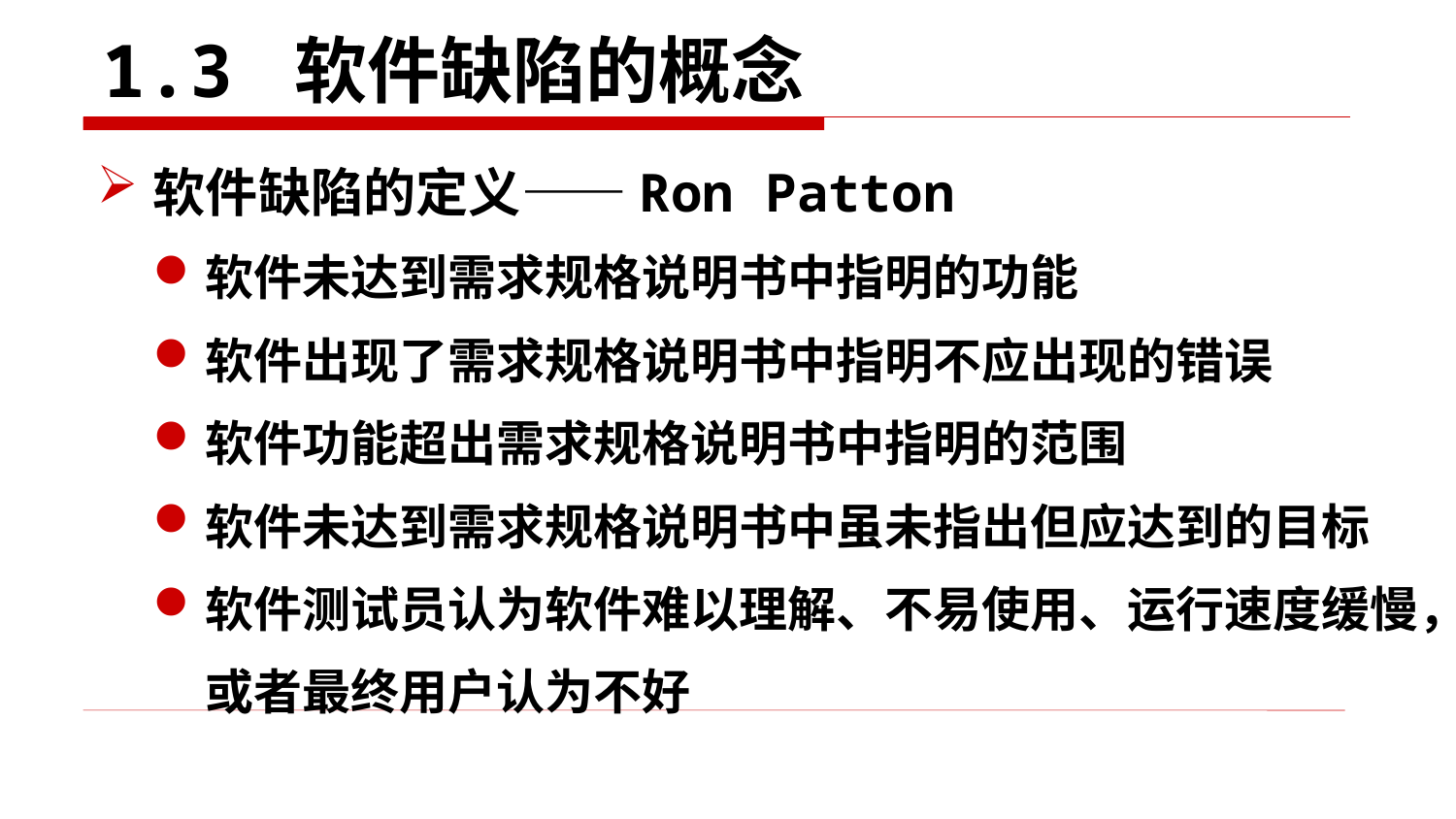

# 1.3 软件缺陷的概念
软件缺陷的定义——Ron Patton
软件未达到需求规格说明书中指明的功能
软件出现了需求规格说明书中指明不应出现的错误
软件功能超出需求规格说明书中指明的范围
软件未达到需求规格说明书中虽未指出但应达到的目标
软件测试员认为软件难以理解、不易使用、运行速度缓慢，或者最终用户认为不好